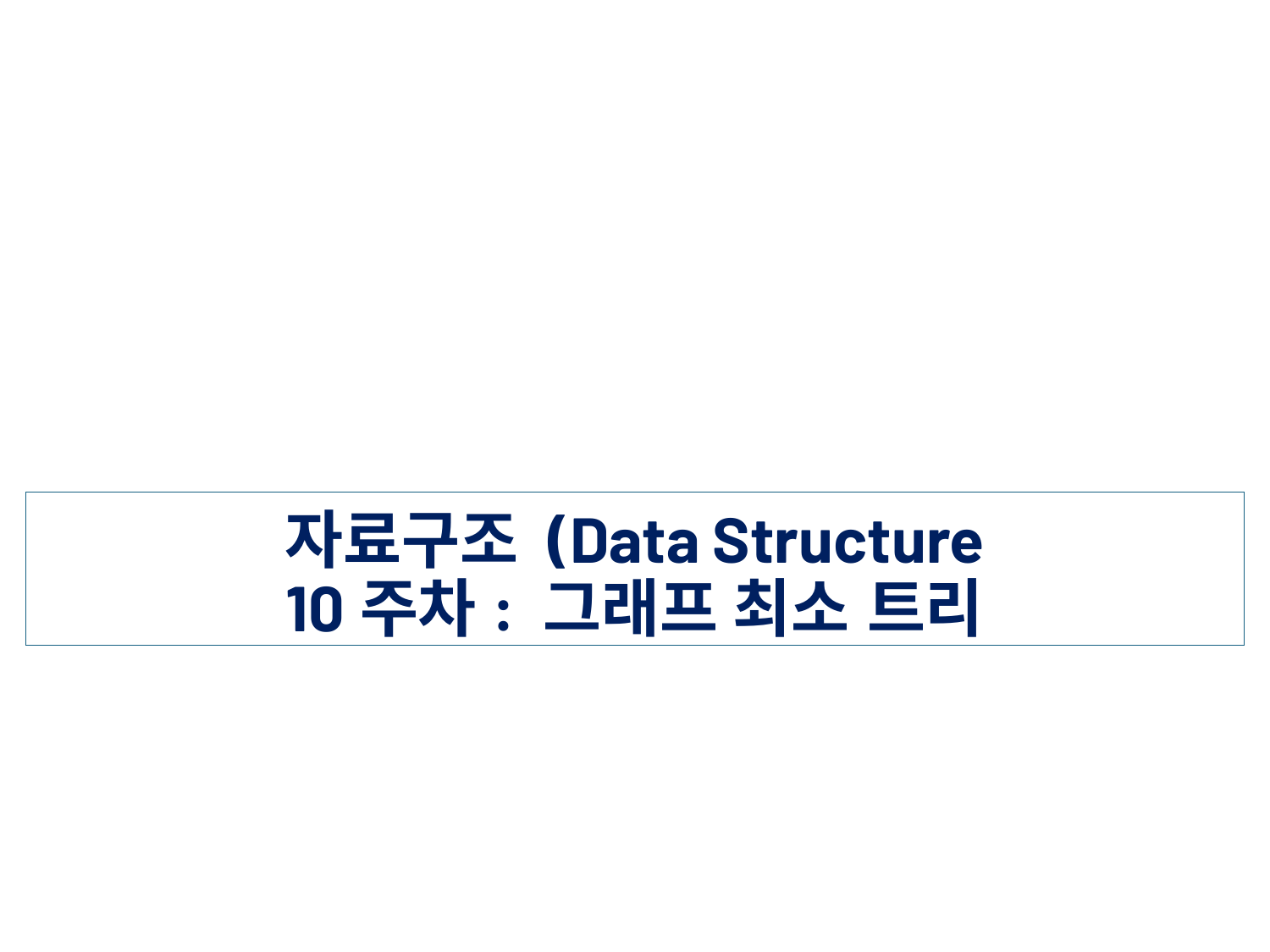

# 자료구조 (Data Structure
10주차: 그래프 최소 트리